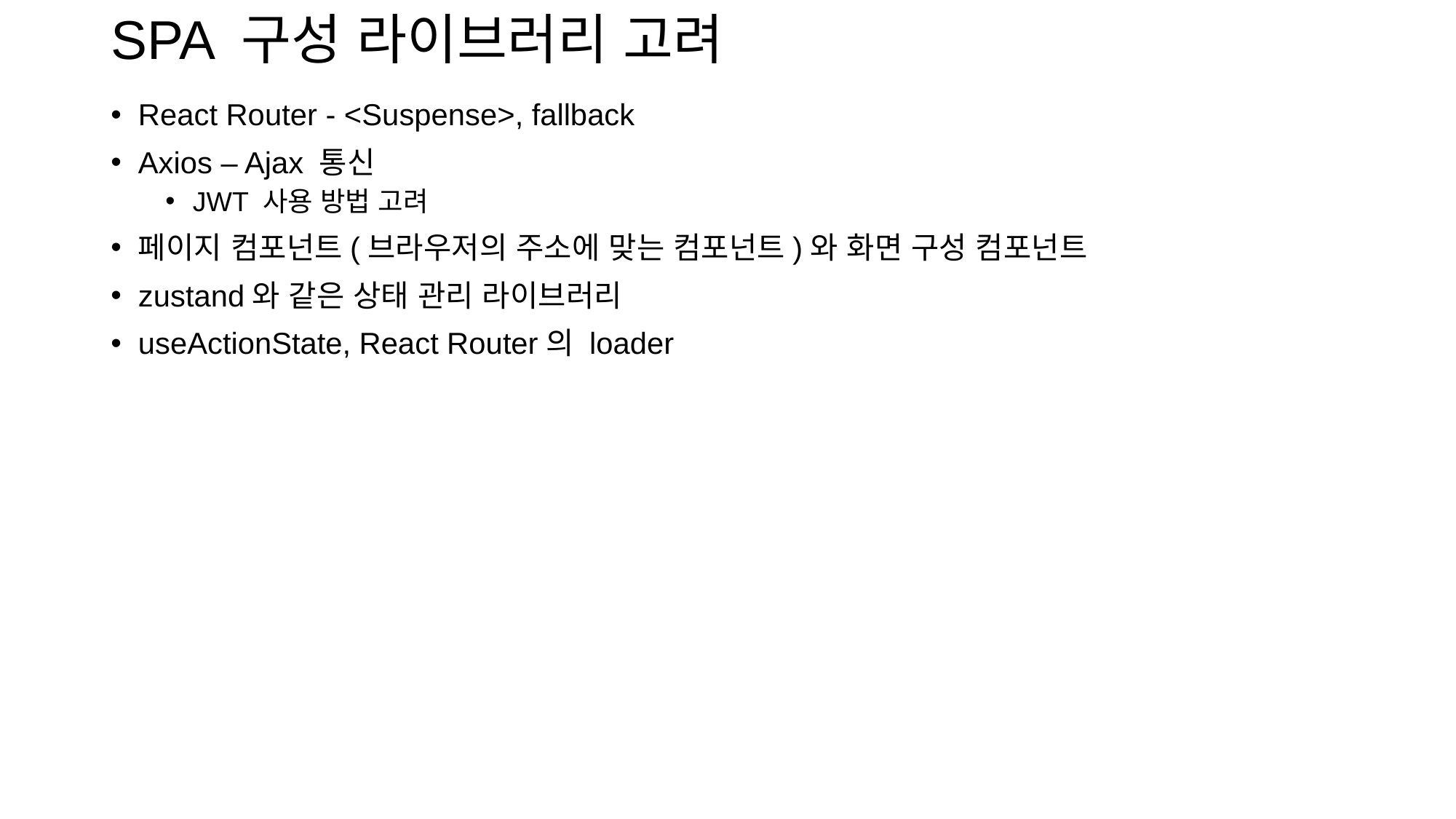

# SPA 구성 라이브러리 고려
React Router - <Suspense>, fallback
Axios – Ajax 통신
JWT 사용 방법 고려
페이지 컴포넌트(브라우저의 주소에 맞는 컴포넌트)와 화면 구성 컴포넌트
zustand와 같은 상태 관리 라이브러리
useActionState, React Router의 loader